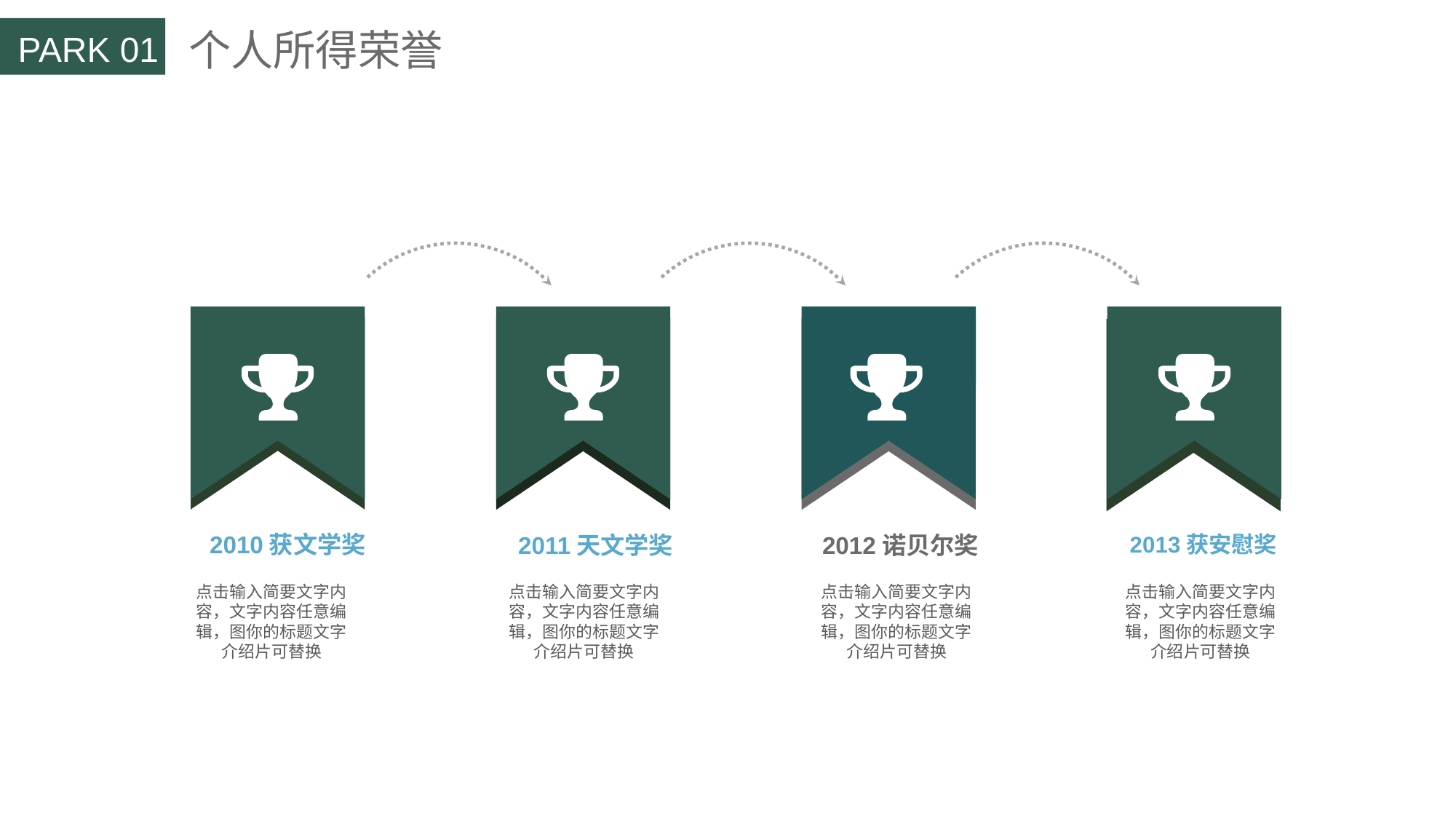

个人所得荣誉

2010获文学奖
2011天文学奖
2012诺贝尔奖
2013获安慰奖
点击输入简要文字内容，文字内容任意编辑，图你的标题文字介绍片可替换
点击输入简要文字内容，文字内容任意编辑，图你的标题文字介绍片可替换
点击输入简要文字内容，文字内容任意编辑，图你的标题文字介绍片可替换
点击输入简要文字内容，文字内容任意编辑，图你的标题文字介绍片可替换